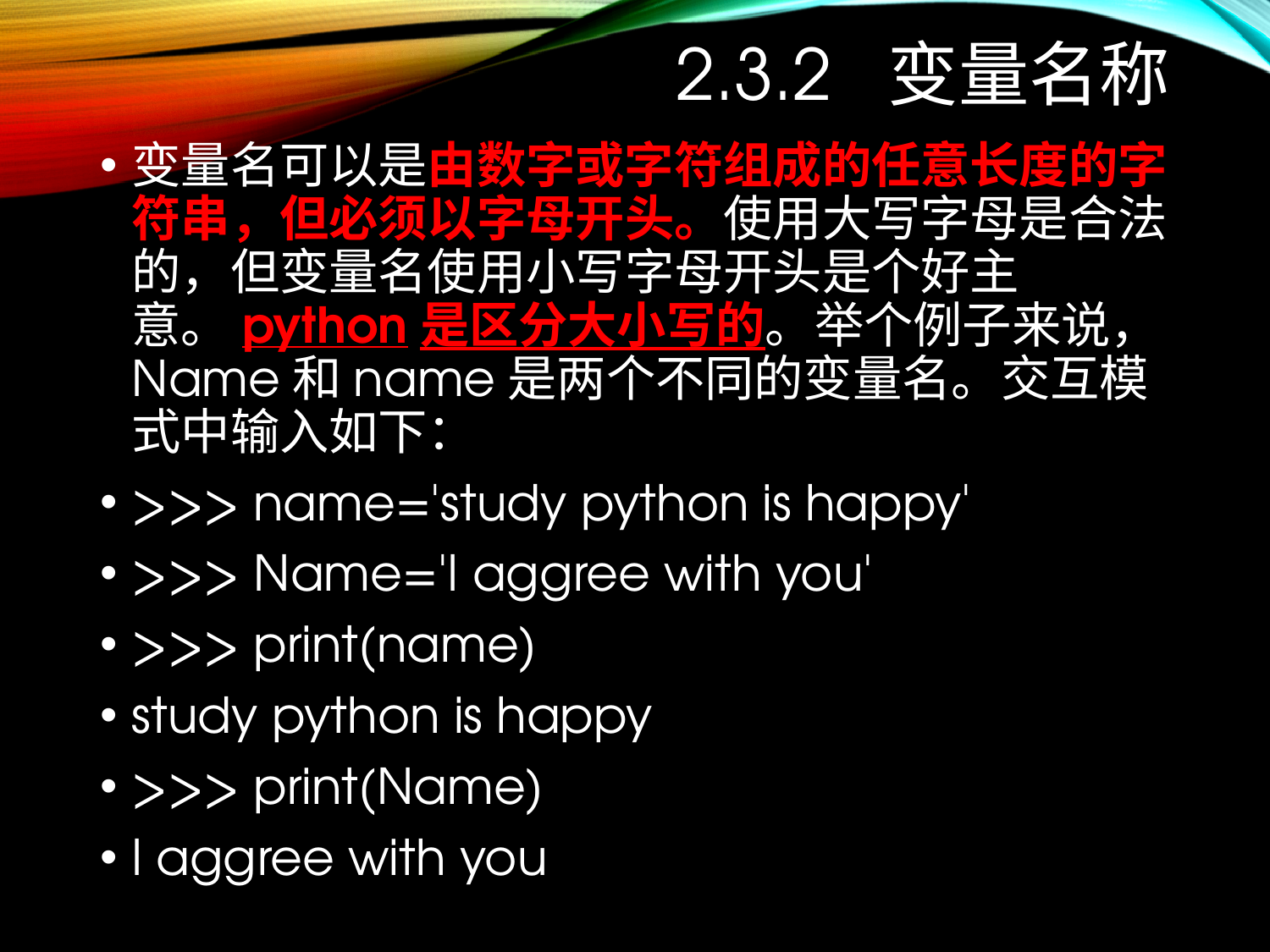

# 2.3.2  变量名称
变量名可以是由数字或字符组成的任意长度的字符串，但必须以字母开头。使用大写字母是合法的，但变量名使用小写字母开头是个好主意。python是区分大小写的。举个例子来说，Name和name是两个不同的变量名。交互模式中输入如下：
>>> name='study python is happy'
>>> Name='I aggree with you'
>>> print(name)
study python is happy
>>> print(Name)
I aggree with you